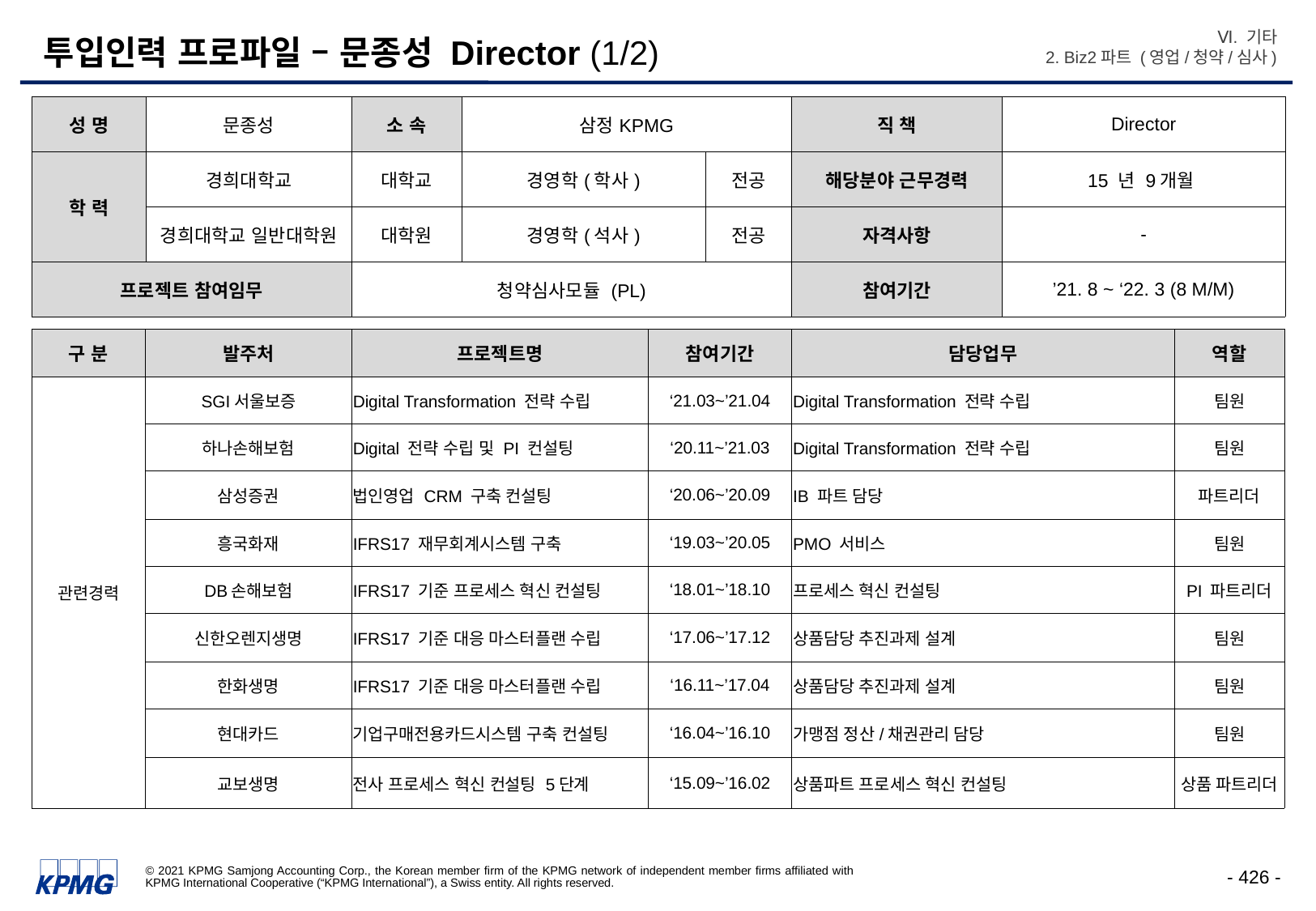

Ⅵ. 기타
2. Biz2파트 (영업/청약/심사)
# 투입인력 프로파일 – 문종성 Director (1/2)
| 성 명 | 문종성 | 소 속 | 삼정KPMG |  | 직 책 | Director |
| --- | --- | --- | --- | --- | --- | --- |
| 학 력 | 경희대학교 | 대학교 | 경영학(학사) | 전공 | 해당분야 근무경력 | 15 년 9개월 |
|  | 경희대학교 일반대학원 | 대학원 | 경영학(석사) | 전공 | 자격사항 | - |
| 프로젝트 참여임무 |  | 청약심사모듈 (PL) |  |  | 참여기간 | ’21. 8 ~ ‘22. 3 (8 M/M) |
| 구 분 | 발주처 | 프로젝트명 | 참여기간 | 담당업무 | 역할 |
| --- | --- | --- | --- | --- | --- |
| 관련경력 | SGI서울보증 | Digital Transformation 전략 수립 | ‘21.03~’21.04 | Digital Transformation 전략 수립 | 팀원 |
|  | 하나손해보험 | Digital 전략 수립 및 PI 컨설팅 | ‘20.11~’21.03 | Digital Transformation 전략 수립 | 팀원 |
|  | 삼성증권 | 법인영업 CRM 구축 컨설팅 | ‘20.06~’20.09 | IB 파트 담당 | 파트리더 |
|  | 흥국화재 | IFRS17 재무회계시스템 구축 | ‘19.03~’20.05 | PMO 서비스 | 팀원 |
|  | DB손해보험 | IFRS17 기준 프로세스 혁신 컨설팅 | ‘18.01~’18.10 | 프로세스 혁신 컨설팅 | PI 파트리더 |
|  | 신한오렌지생명 | IFRS17 기준 대응 마스터플랜 수립 | ‘17.06~’17.12 | 상품담당 추진과제 설계 | 팀원 |
|  | 한화생명 | IFRS17 기준 대응 마스터플랜 수립 | ‘16.11~’17.04 | 상품담당 추진과제 설계 | 팀원 |
|  | 현대카드 | 기업구매전용카드시스템 구축 컨설팅 | ‘16.04~’16.10 | 가맹점 정산/채권관리 담당 | 팀원 |
|  | 교보생명 | 전사 프로세스 혁신 컨설팅 5단계 | ‘15.09~’16.02 | 상품파트 프로세스 혁신 컨설팅 | 상품 파트리더 |